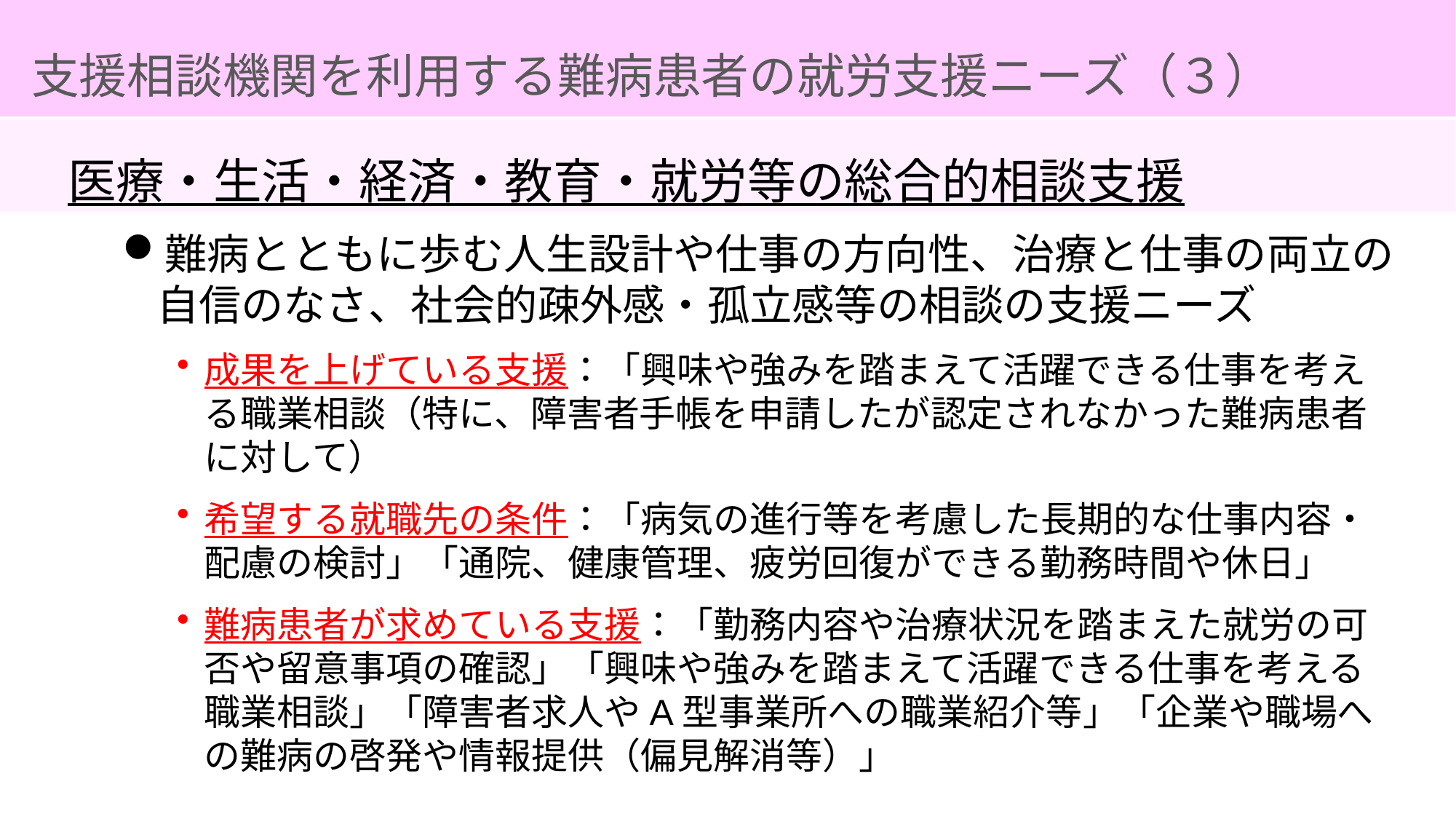

# 支援相談機関を利用する難病患者の就労支援ニーズ（３）

医療・生活・経済・教育・就労等の総合的相談支援
難病とともに歩む人生設計や仕事の方向性、治療と仕事の両立の自信のなさ、社会的疎外感・孤立感等の相談の支援ニーズ
成果を上げている支援：「興味や強みを踏まえて活躍できる仕事を考える職業相談（特に、障害者手帳を申請したが認定されなかった難病患者に対して）
希望する就職先の条件：「病気の進行等を考慮した長期的な仕事内容・配慮の検討」「通院、健康管理、疲労回復ができる勤務時間や休日」
難病患者が求めている支援：「勤務内容や治療状況を踏まえた就労の可否や留意事項の確認」「興味や強みを踏まえて活躍できる仕事を考える職業相談」「障害者求人やA型事業所への職業紹介等」「企業や職場への難病の啓発や情報提供（偏見解消等）」